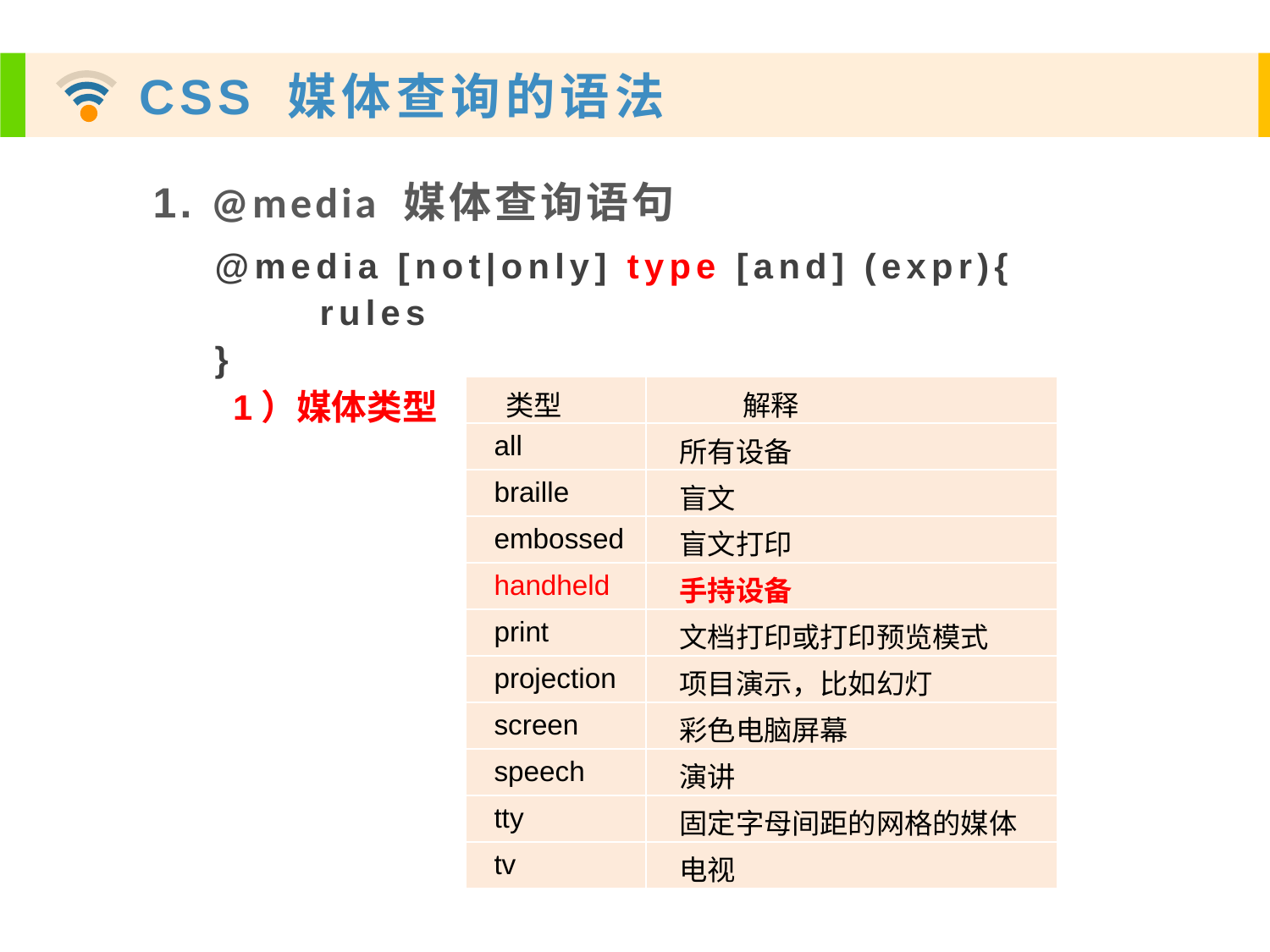

1. @media 媒体查询语句
@media [not|only] type [and] (expr){
       rules
}
1）媒体类型
| 类型 | 解释 |
| --- | --- |
| all | 所有设备 |
| braille | 盲文 |
| embossed | 盲文打印 |
| handheld | 手持设备 |
| print | 文档打印或打印预览模式 |
| projection | 项目演示，比如幻灯 |
| screen | 彩色电脑屏幕 |
| speech | 演讲 |
| tty | 固定字母间距的网格的媒体 |
| tv | 电视 |